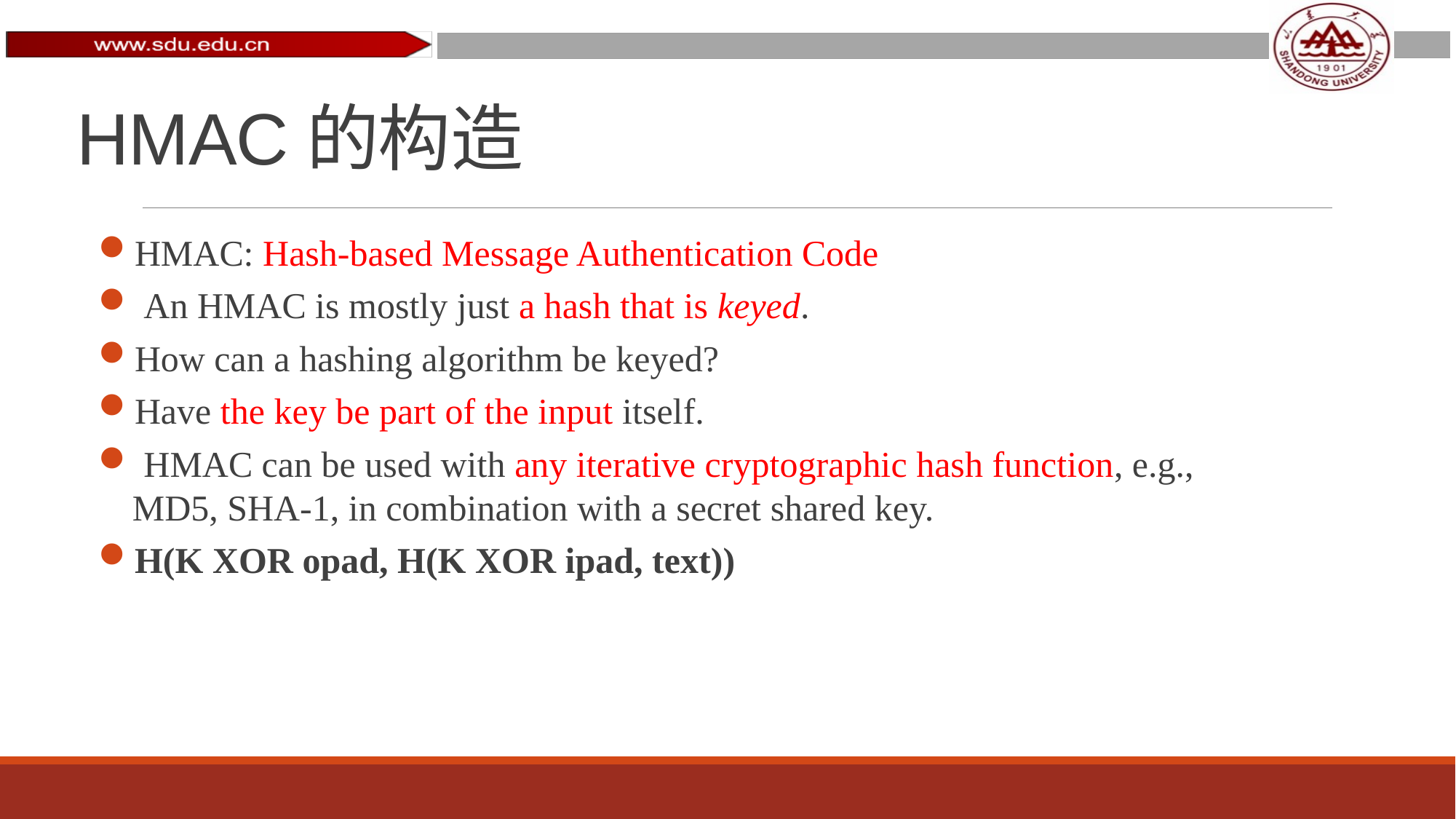

# HMAC的构造
HMAC: Hash-based Message Authentication Code
 An HMAC is mostly just a hash that is keyed.
How can a hashing algorithm be keyed?
Have the key be part of the input itself.
 HMAC can be used with any iterative cryptographic hash function, e.g., MD5, SHA-1, in combination with a secret shared key.
H(K XOR opad, H(K XOR ipad, text))